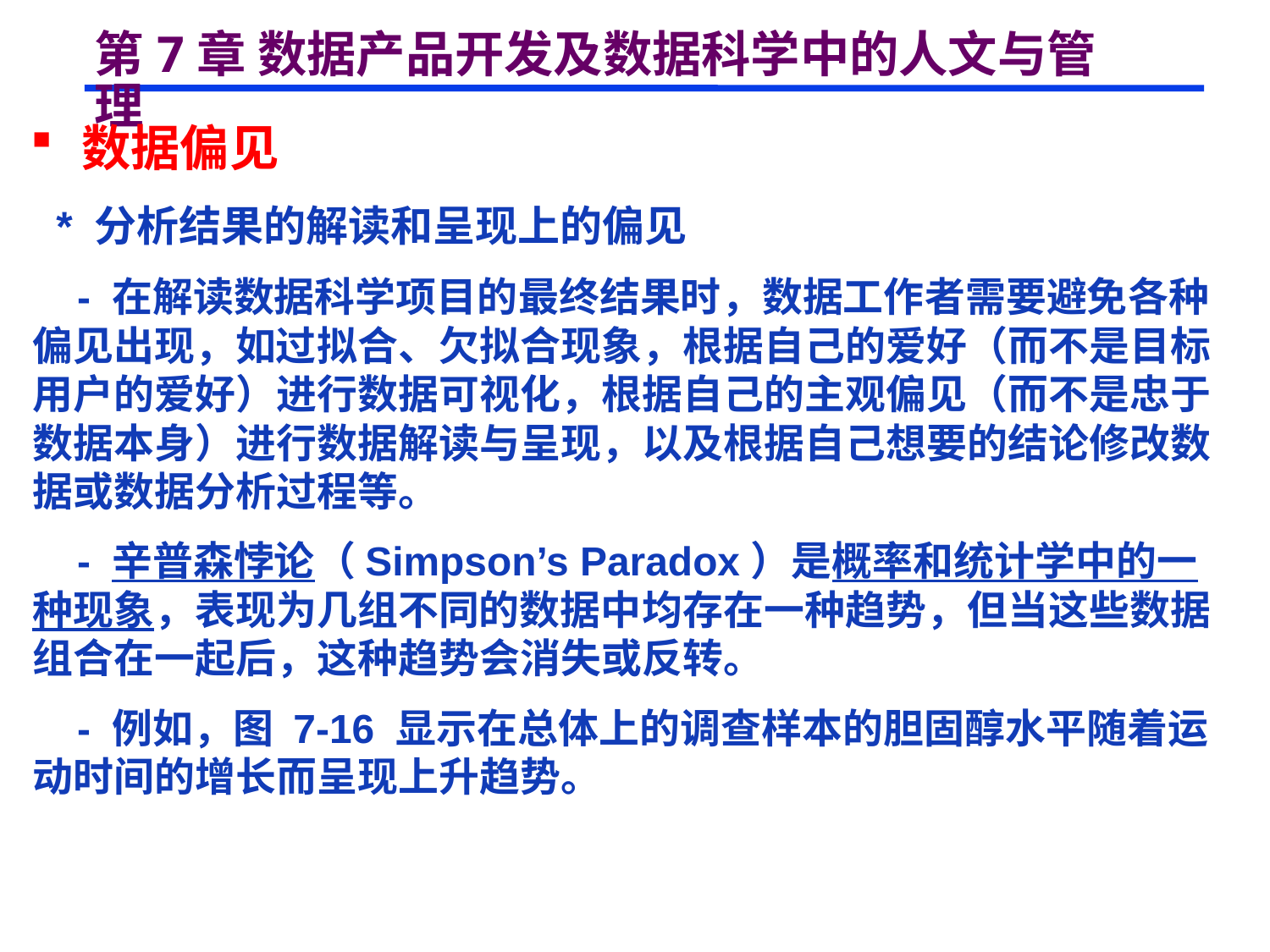

# 第7章 数据产品开发及数据科学中的人文与管理
 数据偏见
  * 分析结果的解读和呈现上的偏见
    - 在解读数据科学项目的最终结果时，数据工作者需要避免各种偏见出现，如过拟合、欠拟合现象，根据自己的爱好（而不是目标用户的爱好）进行数据可视化，根据自己的主观偏见（而不是忠于数据本身）进行数据解读与呈现，以及根据自己想要的结论修改数据或数据分析过程等。
    - 辛普森悖论（Simpson’s Paradox）是概率和统计学中的一种现象，表现为几组不同的数据中均存在一种趋势，但当这些数据组合在一起后，这种趋势会消失或反转。
    - 例如，图 7-16 显示在总体上的调查样本的胆固醇水平随着运动时间的增长而呈现上升趋势。